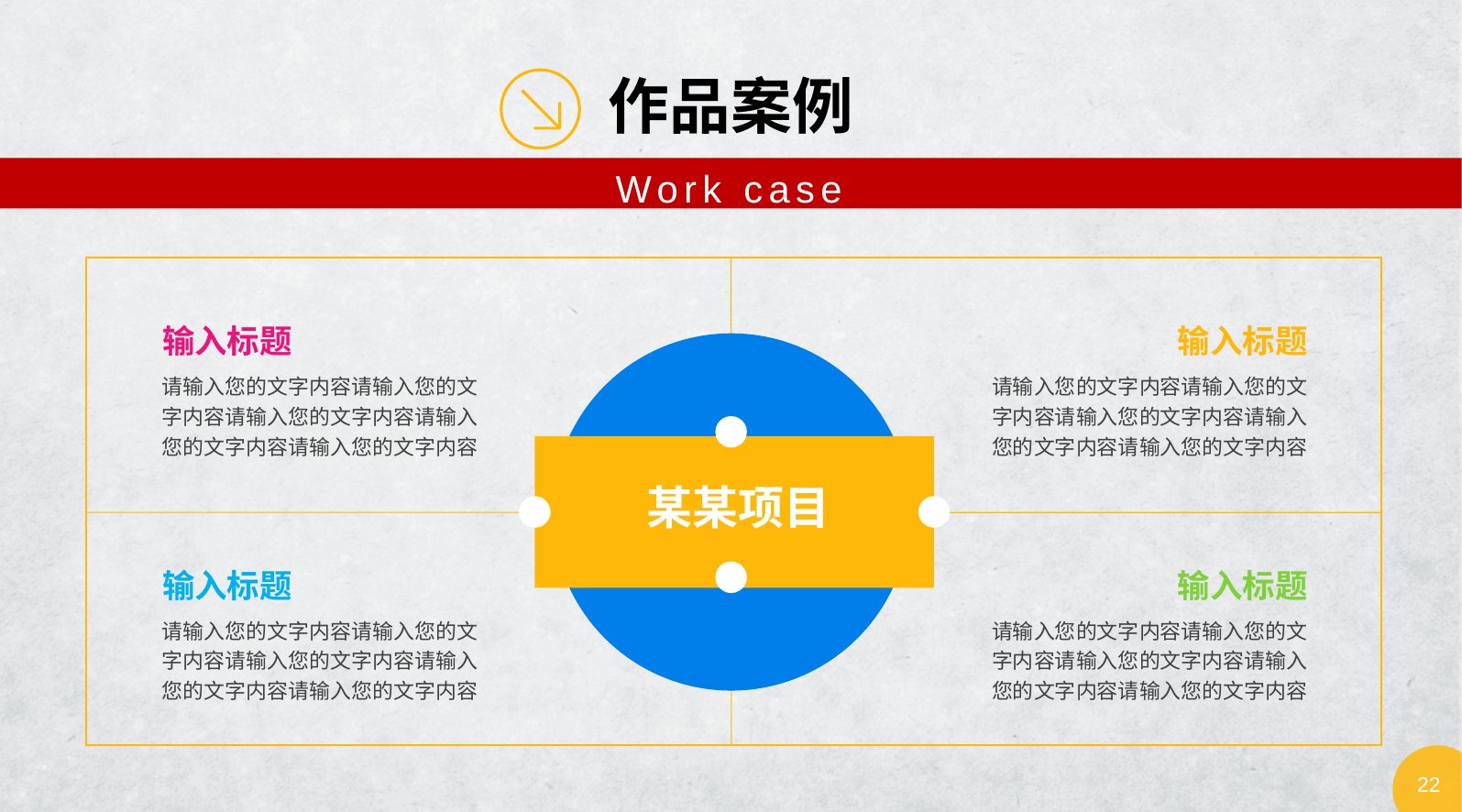

作品案例

Work case

输入标题
输入标题

请输入您的文字内容请输入您的文字内容请输入您的文字内容请输入您的文字内容请输入您的文字内容
请输入您的文字内容请输入您的文字内容请输入您的文字内容请输入您的文字内容请输入您的文字内容

某某项目

输入标题
输入标题

请输入您的文字内容请输入您的文字内容请输入您的文字内容请输入您的文字内容请输入您的文字内容
请输入您的文字内容请输入您的文字内容请输入您的文字内容请输入您的文字内容请输入您的文字内容